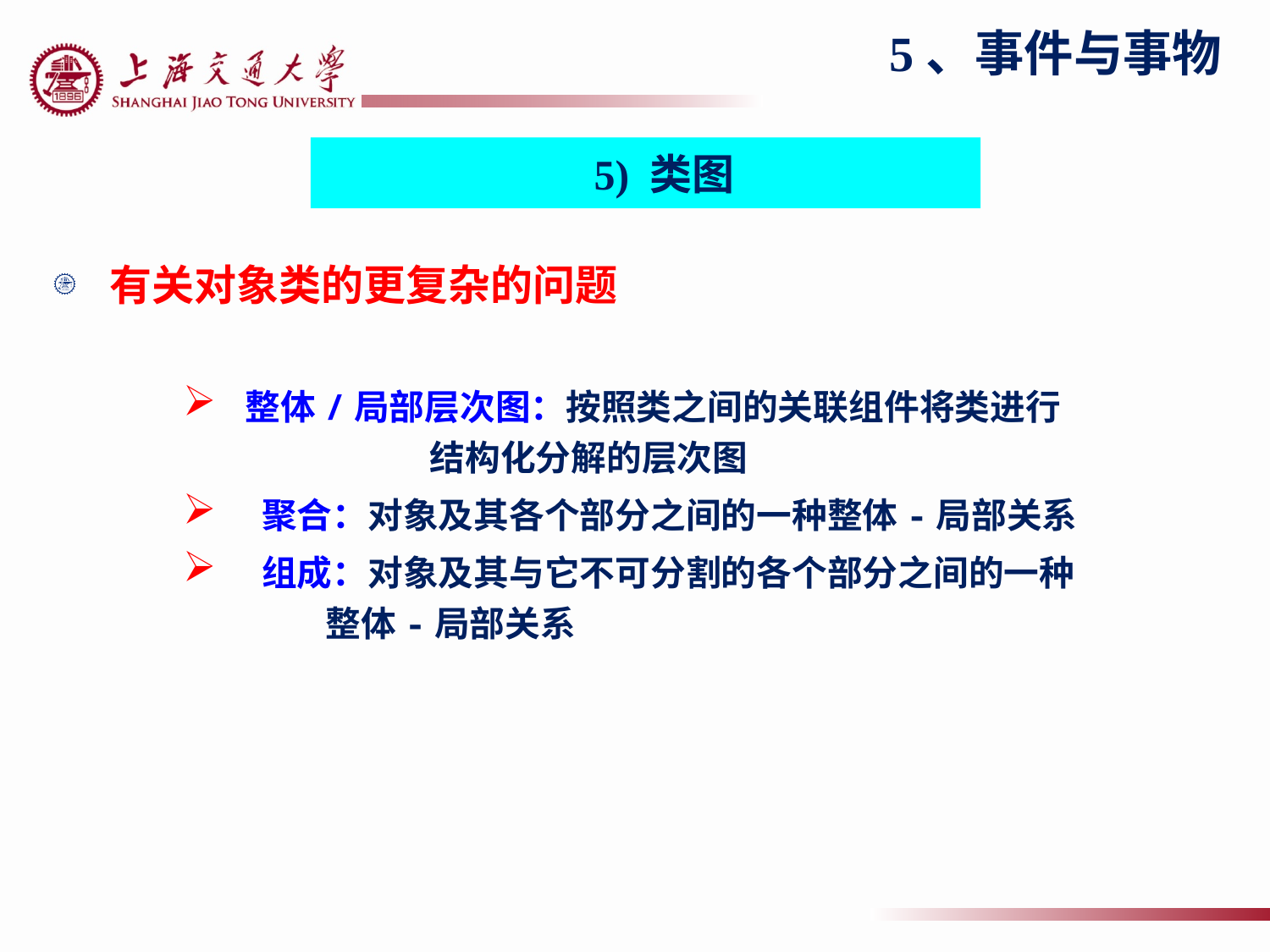

5、事件与事物
5) 类图
有关对象类的更复杂的问题
整体/局部层次图：按照类之间的关联组件将类进行
                       结构化分解的层次图
 聚合：对象及其各个部分之间的一种整体-局部关系
 组成：对象及其与它不可分割的各个部分之间的一种
          整体-局部关系